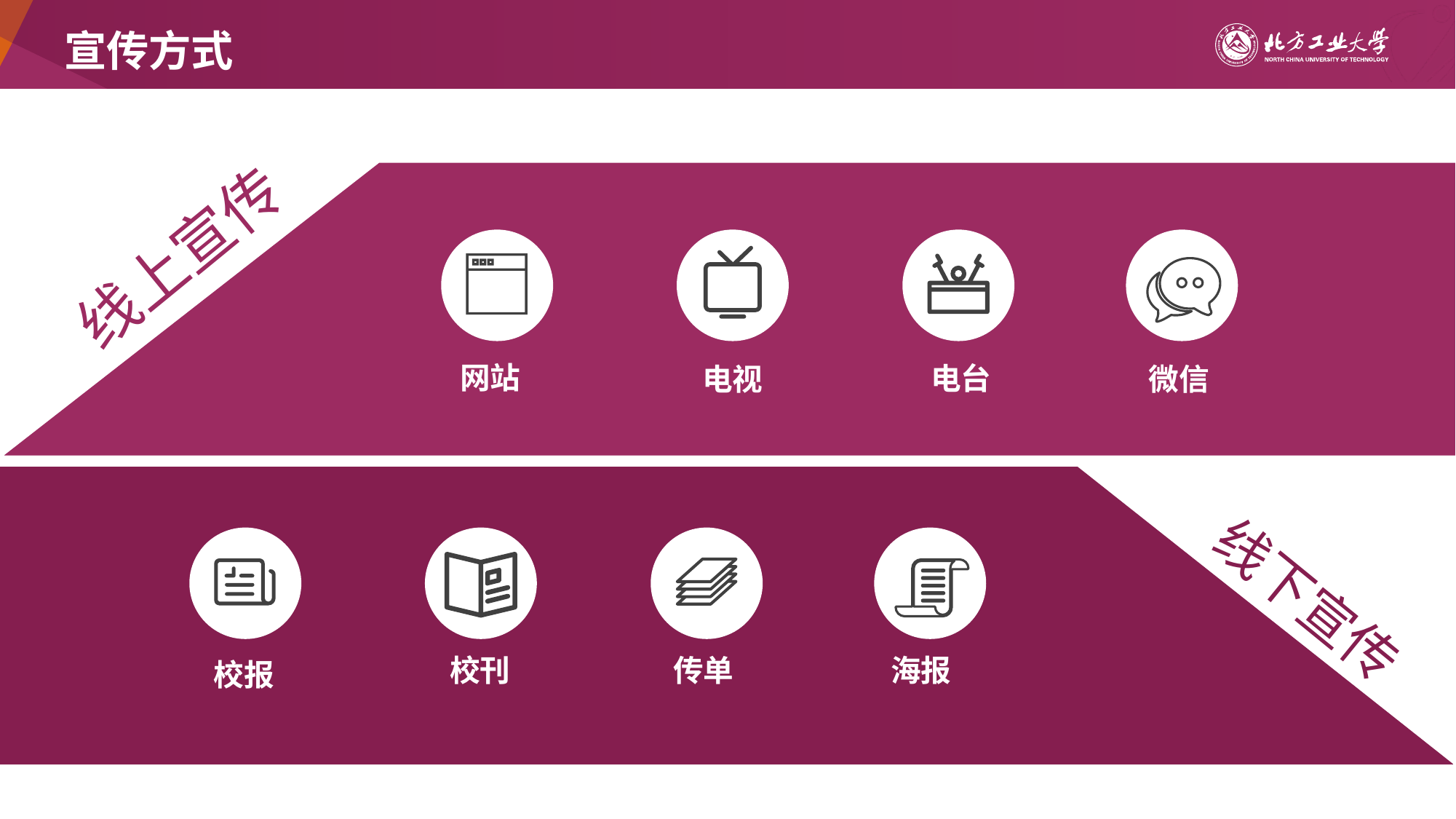

# 宣传方式

线上宣传

网站
电台
电视
微信

线下宣传
校刊
传单
海报
校报